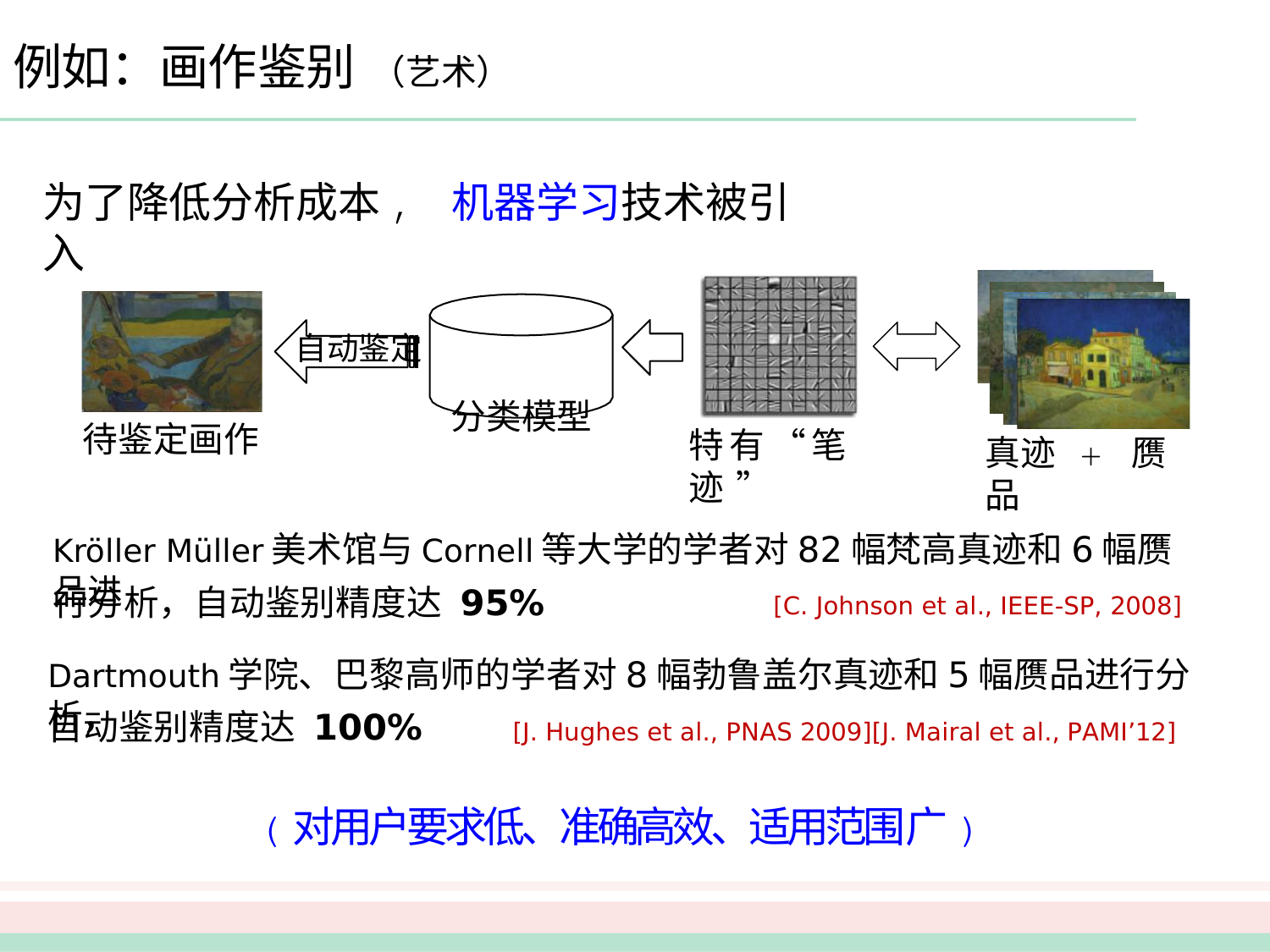

# 例如：画作鉴别 （艺术）
为了降低分析成本, 机器学习技术被引入

自动鉴定

分类模型

待鉴定画作
特有“笔迹”
真迹  + 赝品
Kröller Müller美术馆与Cornell等大学的学者对82幅梵高真迹和6幅赝品进
行分析，自动鉴别精度达 95%
[C. Johnson et al., IEEE-SP, 2008]
Dartmouth学院、巴黎高师的学者对8幅勃鲁盖尔真迹和5幅赝品进行分析，
自动鉴别精度达 100%
[J. Hughes et al., PNAS 2009][J. Mairal et al., PAMI’12]
(对用户要求低、准确高效、适用范围广)